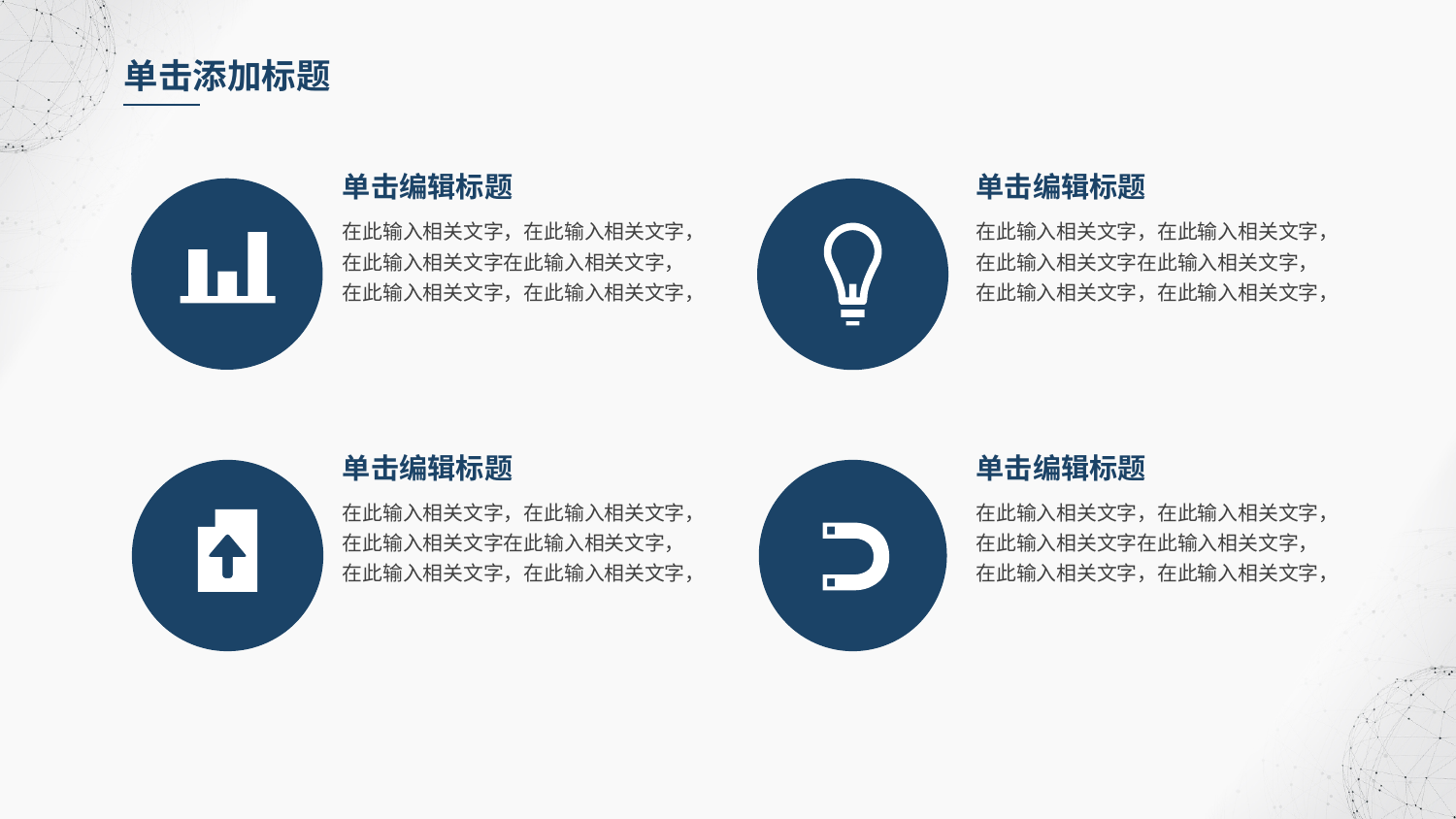

单击添加标题
单击编辑标题
单击编辑标题

在此输入相关文字，在此输入相关文字，在此输入相关文字在此输入相关文字，在此输入相关文字，在此输入相关文字，
在此输入相关文字，在此输入相关文字，在此输入相关文字在此输入相关文字，在此输入相关文字，在此输入相关文字，
单击编辑标题
单击编辑标题

在此输入相关文字，在此输入相关文字，在此输入相关文字在此输入相关文字，在此输入相关文字，在此输入相关文字，
在此输入相关文字，在此输入相关文字，在此输入相关文字在此输入相关文字，在此输入相关文字，在此输入相关文字，